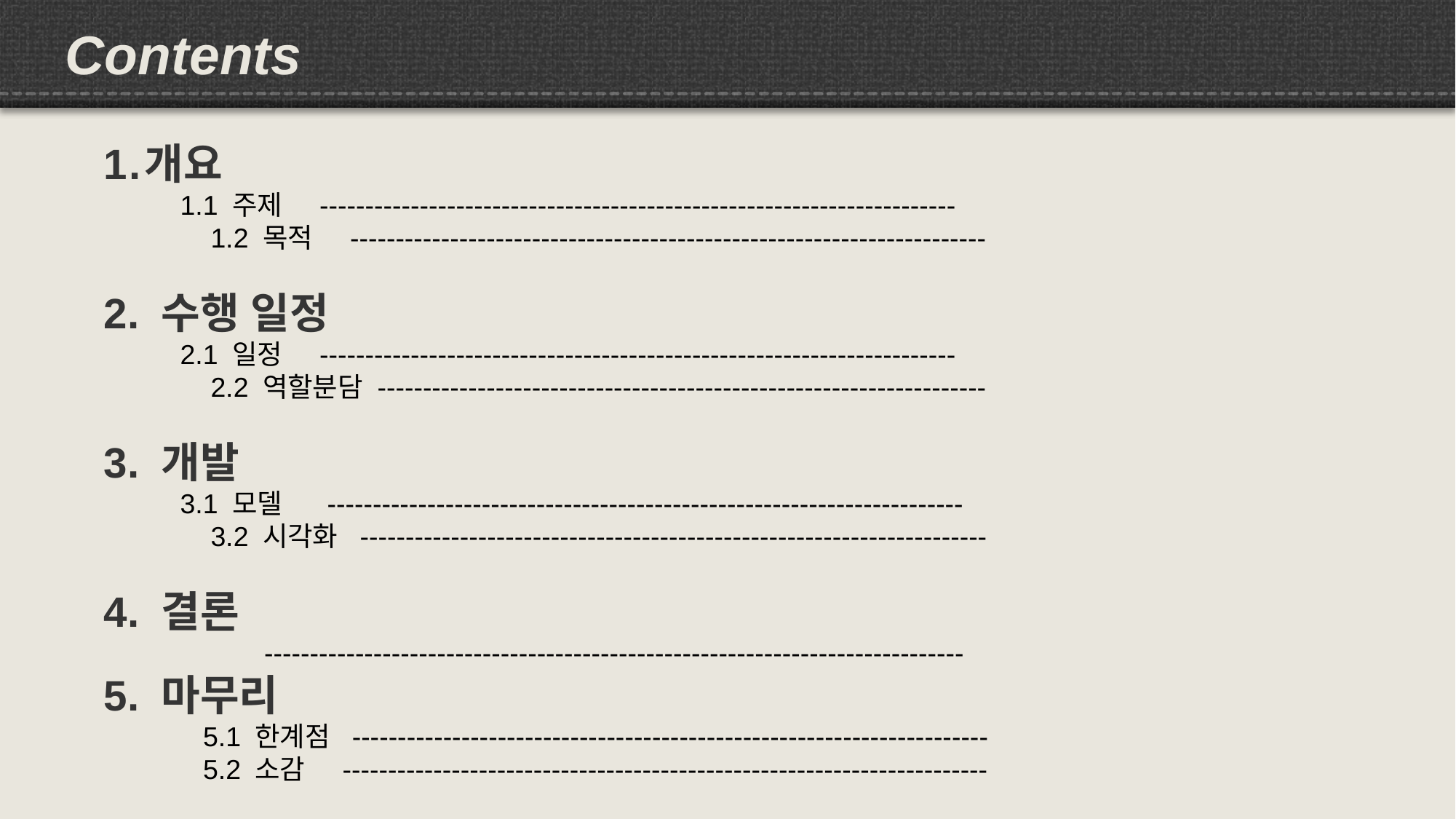

Contents

개요
          1.1 주제    ----------------------------------------------------------------------
              1.2 목적    ----------------------------------------------------------------------

2. 수행 일정
          2.1 일정    ----------------------------------------------------------------------
              2.2 역할분담 -------------------------------------------------------------------

3. 개발
          3.1 모델     ----------------------------------------------------------------------
              3.2 시각화  ---------------------------------------------------------------------

4. 결론
                     -----------------------------------------------------------------------------
5. 마무리
             5.1 한계점  ----------------------------------------------------------------------
             5.2 소감    -----------------------------------------------------------------------